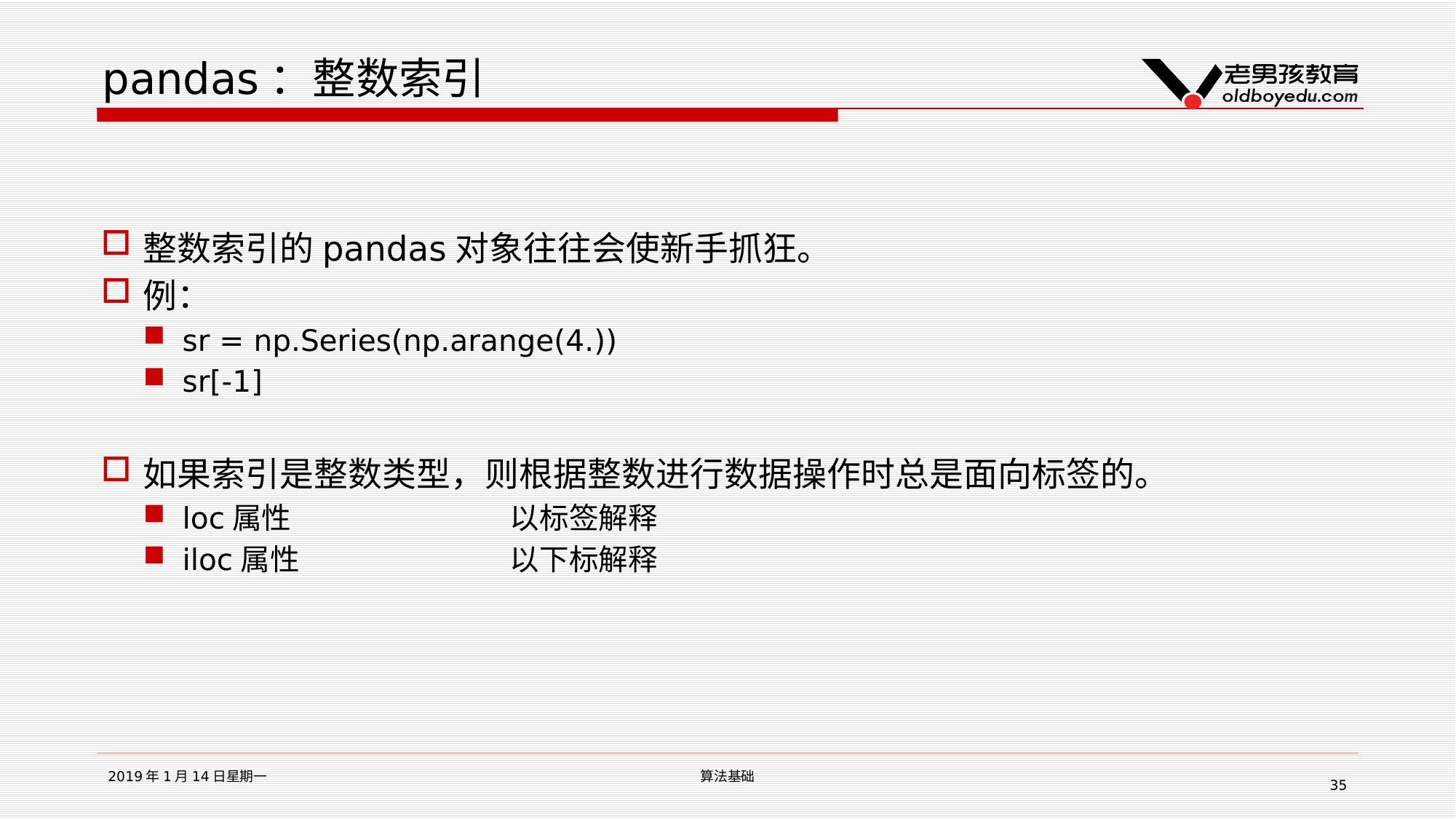

# pandas：整数索引

整数索引的pandas对象往往会使新手抓狂。
例：
sr = np.Series(np.arange(4.))
sr[-1]

如果索引是整数类型，则根据整数进行数据操作时总是面向标签的。
loc属性		以标签解释
iloc属性		以下标解释
2019年1月14日星期一
算法基础
35